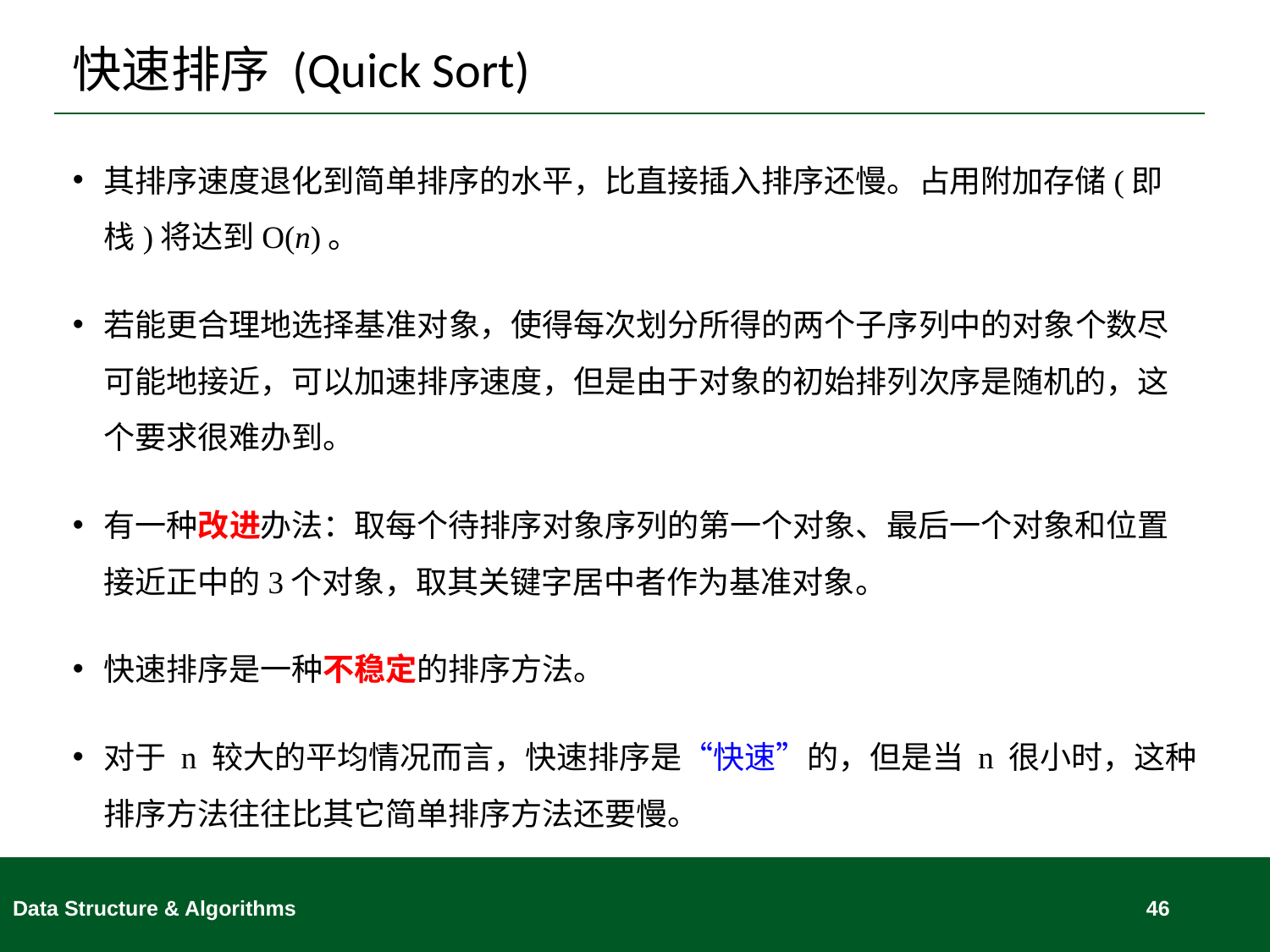

# 快速排序 (Quick Sort)
其排序速度退化到简单排序的水平，比直接插入排序还慢。占用附加存储(即栈)将达到O(n)。
若能更合理地选择基准对象，使得每次划分所得的两个子序列中的对象个数尽可能地接近，可以加速排序速度，但是由于对象的初始排列次序是随机的，这个要求很难办到。
有一种改进办法：取每个待排序对象序列的第一个对象、最后一个对象和位置接近正中的3个对象，取其关键字居中者作为基准对象。
快速排序是一种不稳定的排序方法。
对于 n 较大的平均情况而言，快速排序是“快速”的，但是当 n 很小时，这种排序方法往往比其它简单排序方法还要慢。

Data Structure & Algorithms
46